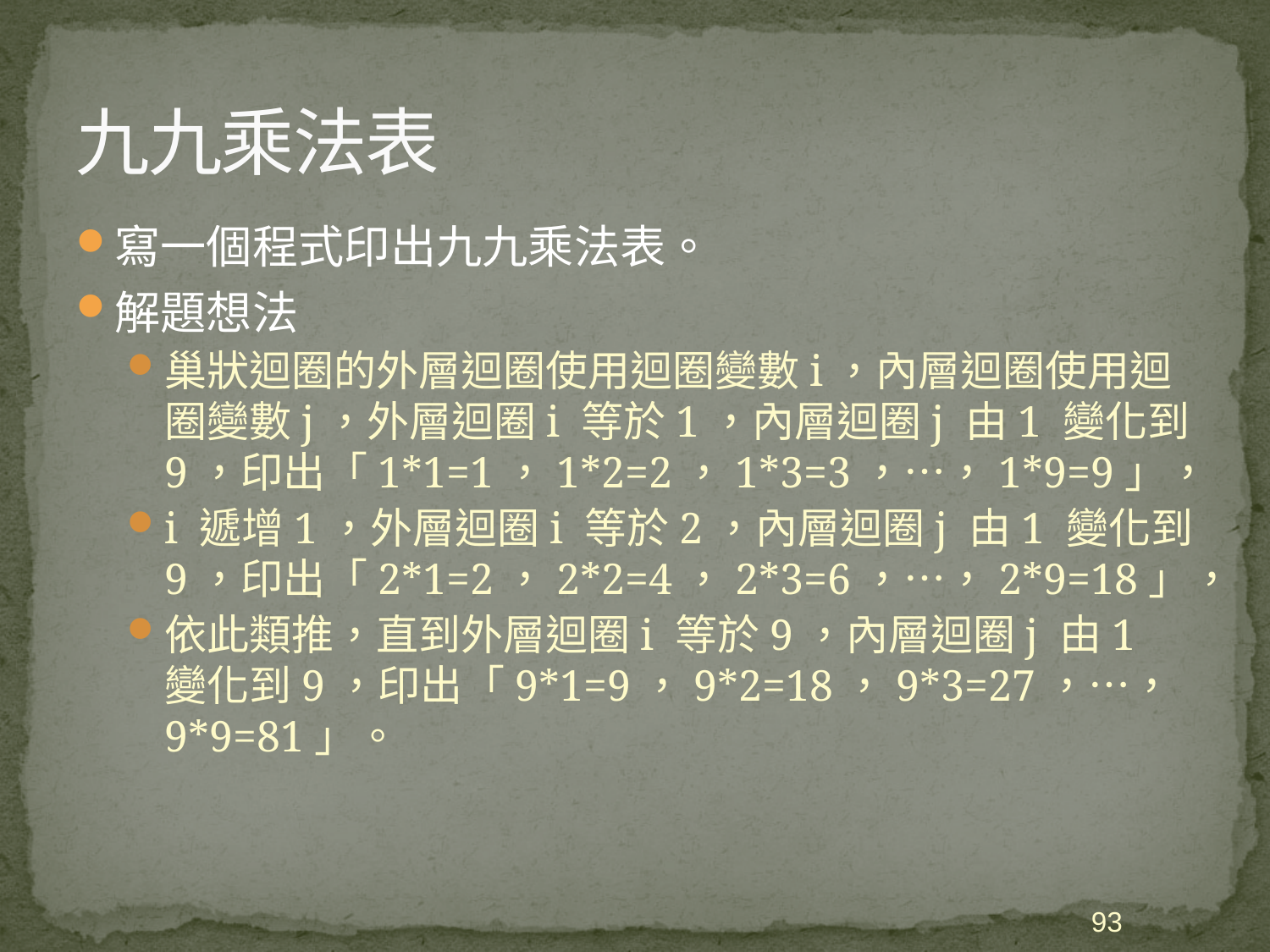

# 九九乘法表
寫一個程式印出九九乘法表。
解題想法
巢狀迴圈的外層迴圈使用迴圈變數i，內層迴圈使用迴圈變數j，外層迴圈i 等於1，內層迴圈j 由1 變化到9，印出「1*1=1，1*2=2，1*3=3，⋯，1*9=9」，
i 遞增1，外層迴圈i 等於2，內層迴圈j 由1 變化到9，印出「2*1=2，2*2=4，2*3=6，⋯，2*9=18」，
依此類推，直到外層迴圈i 等於9，內層迴圈j 由1 變化到9，印出「9*1=9，9*2=18，9*3=27，⋯，9*9=81」。
93